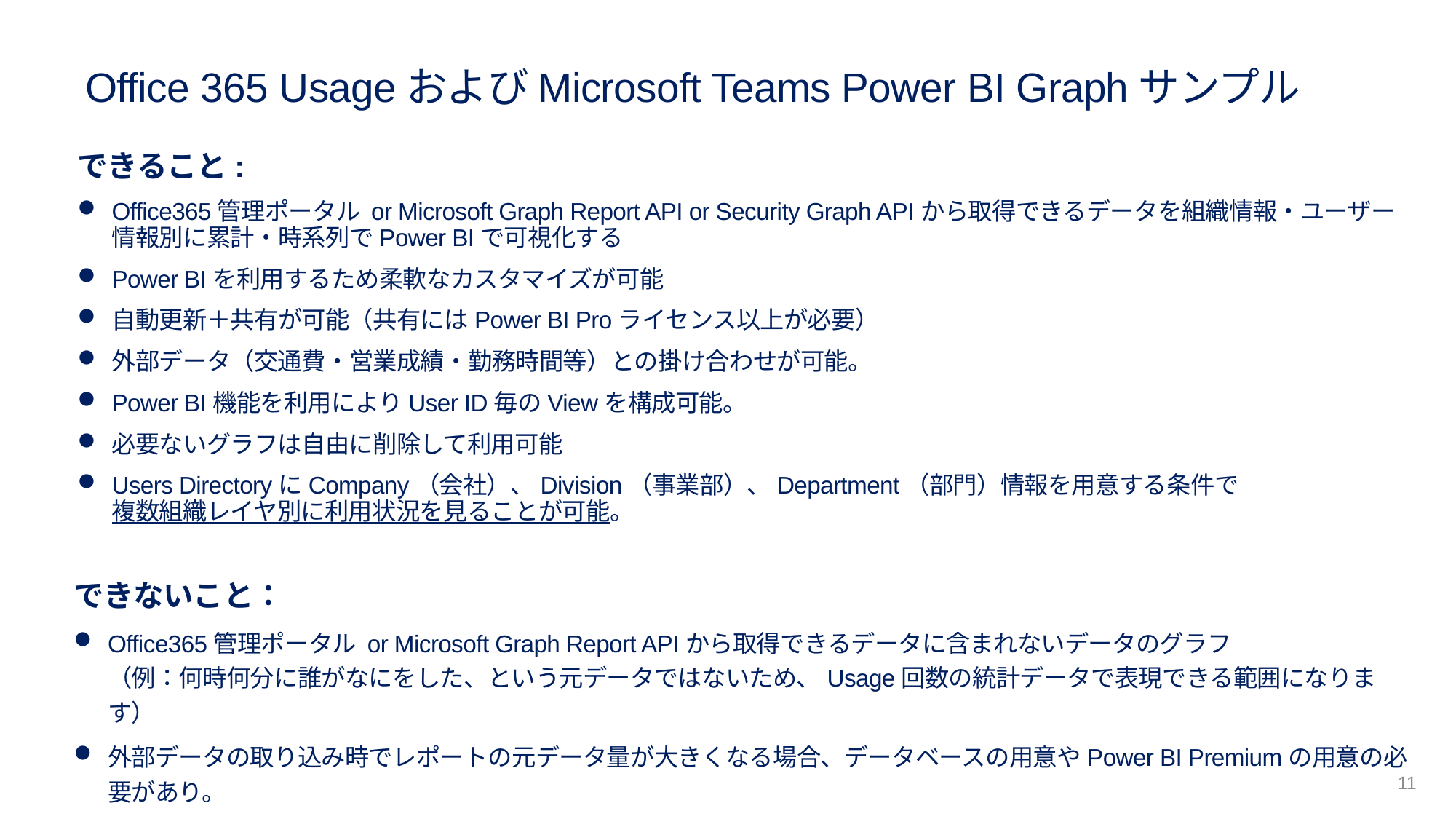

# Office 365 UsageおよびMicrosoft Teams Power BI Graphサンプル
できること:
Office365管理ポータル or Microsoft Graph Report API or Security Graph APIから取得できるデータを組織情報・ユーザー情報別に累計・時系列でPower BIで可視化する
Power BIを利用するため柔軟なカスタマイズが可能
自動更新＋共有が可能（共有にはPower BI Proライセンス以上が必要）
外部データ（交通費・営業成績・勤務時間等）との掛け合わせが可能。
Power BI機能を利用によりUser ID毎のViewを構成可能。
必要ないグラフは自由に削除して利用可能
Users DirectoryにCompany（会社）、Division（事業部）、Department（部門）情報を用意する条件で
複数組織レイヤ別に利用状況を見ることが可能。
できないこと：
Office365管理ポータル or Microsoft Graph Report APIから取得できるデータに含まれないデータのグラフ
（例：何時何分に誰がなにをした、という元データではないため、Usage回数の統計データで表現できる範囲になります）
外部データの取り込み時でレポートの元データ量が大きくなる場合、データベースの用意やPower BI Premiumの用意の必要があり。
日付はレポート出力日（Report Refresh Date)が基準になり、日付はUTCになりLocal Timeでの出力は不可。
11